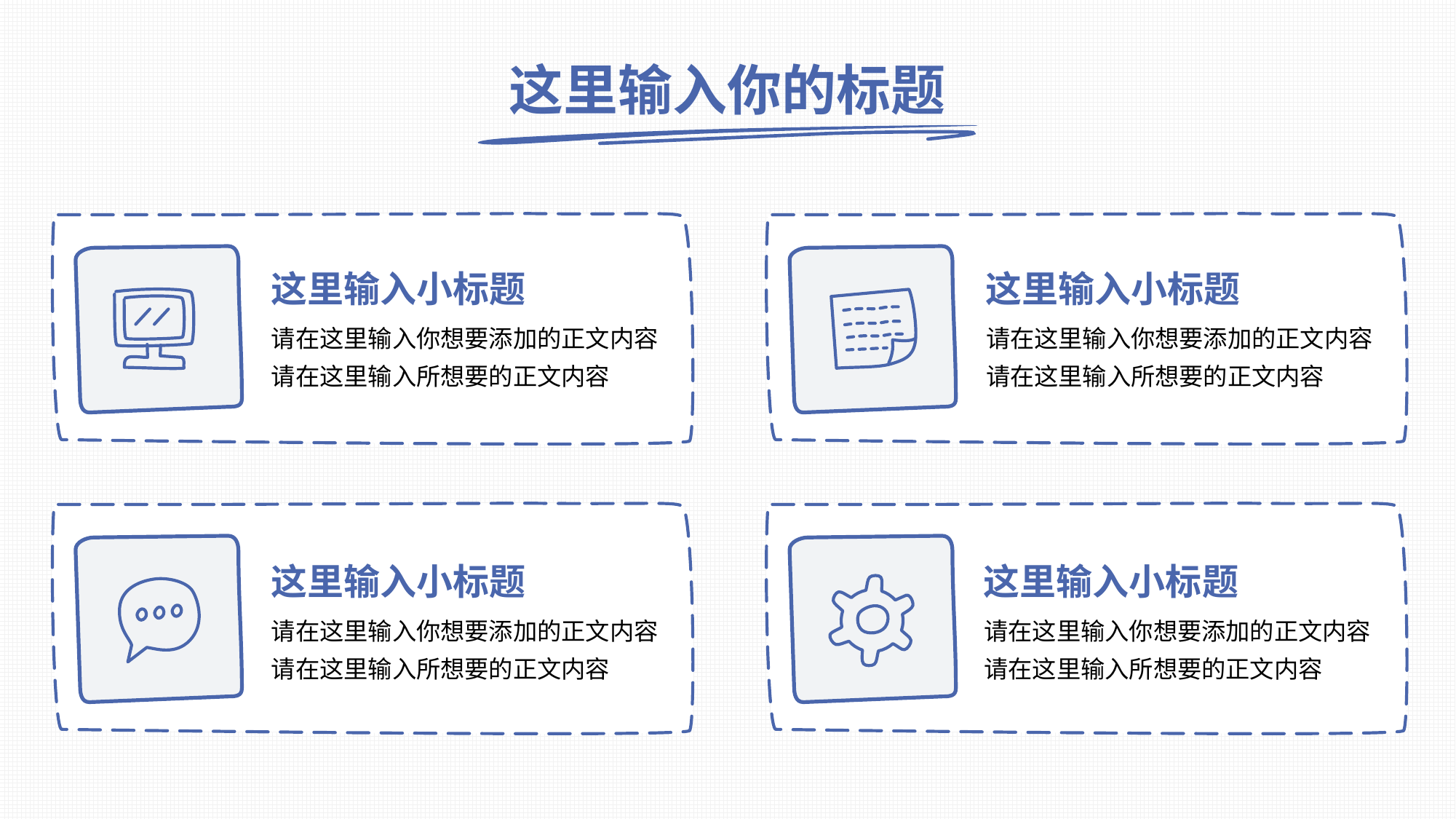

# 这里输入你的标题
这里输入小标题
这里输入小标题

请在这里输入你想要添加的正文内容请在这里输入所想要的正文内容

请在这里输入你想要添加的正文内容请在这里输入所想要的正文内容

这里输入小标题

这里输入小标题

请在这里输入你想要添加的正文内容请在这里输入所想要的正文内容

请在这里输入你想要添加的正文内容请在这里输入所想要的正文内容